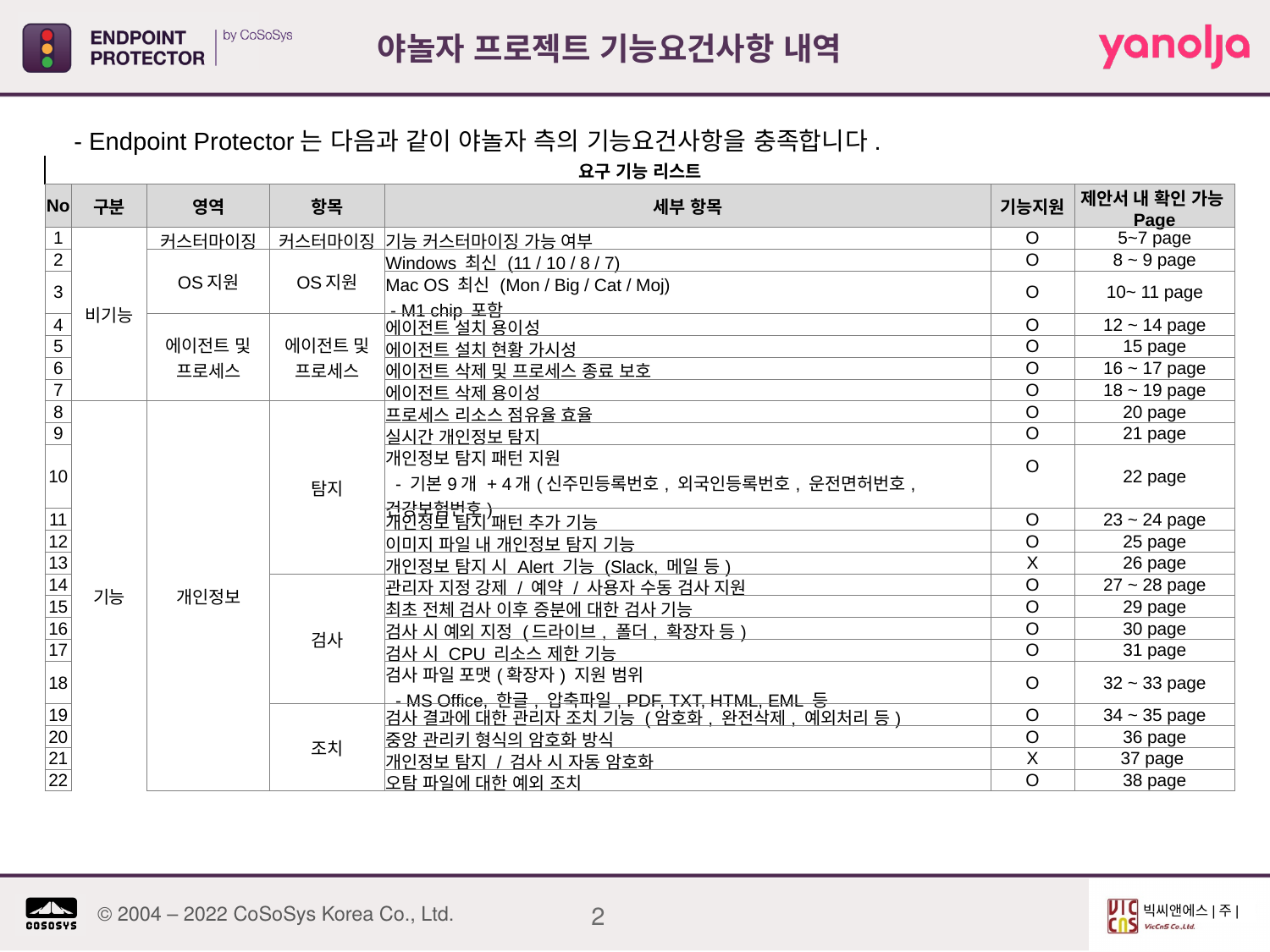

야놀자 프로젝트 기능요건사항 내역
 - Endpoint Protector는 다음과 같이 야놀자 측의 기능요건사항을 충족합니다.
| 요구 기능 리스트 |  |  |  |  |  |  |
| --- | --- | --- | --- | --- | --- | --- |
| No | 구분 | 영역 | 항목 | 세부 항목 | 기능지원 | 제안서 내 확인 가능 Page |
| 1 | 비기능 | 커스터마이징 | 커스터마이징 | 기능 커스터마이징 가능 여부 | O | 5~7 page |
| 2 |  | OS지원 | OS지원 | Windows 최신 (11 / 10 / 8 / 7) | O | 8 ~ 9 page |
| 3 |  |  |  | Mac OS 최신 (Mon / Big / Cat / Moj)  - M1 chip 포함 | O | 10~ 11 page |
| 4 |  | 에이전트 및 프로세스 | 에이전트 및 프로세스 | 에이전트 설치 용이성 | O | 12 ~ 14 page |
| 5 |  |  |  | 에이전트 설치 현황 가시성 | O | 15 page |
| 6 |  |  |  | 에이전트 삭제 및 프로세스 종료 보호 | O | 16 ~ 17 page |
| 7 |  |  |  | 에이전트 삭제 용이성 | O | 18 ~ 19 page |
| 8 | 기능 | 개인정보 | 탐지 | 프로세스 리소스 점유율 효율 | O | 20 page |
| 9 |  |  |  | 실시간 개인정보 탐지 | O | 21 page |
| 10 |  |  |  | 개인정보 탐지 패턴 지원  - 기본9개 + 4개(신주민등록번호, 외국인등록번호, 운전면허번호, 건강보험번호) | O | 22 page |
| 11 |  |  |  | 개인정보 탐지 패턴 추가 기능 | O | 23 ~ 24 page |
| 12 |  |  |  | 이미지 파일 내 개인정보 탐지 기능 | O | 25 page |
| 13 |  |  |  | 개인정보 탐지 시 Alert 기능 (Slack, 메일 등) | X | 26 page |
| 14 |  |  | 검사 | 관리자 지정 강제 / 예약 / 사용자 수동 검사 지원 | O | 27 ~ 28 page |
| 15 |  |  |  | 최초 전체 검사 이후 증분에 대한 검사 기능 | O | 29 page |
| 16 |  |  |  | 검사 시 예외 지정 (드라이브, 폴더, 확장자 등) | O | 30 page |
| 17 |  |  |  | 검사 시 CPU 리소스 제한 기능 | O | 31 page |
| 18 |  |  |  | 검사 파일 포맷(확장자) 지원 범위  - MS Office, 한글, 압축파일, PDF, TXT, HTML, EML 등 | O | 32 ~ 33 page |
| 19 |  |  | 조치 | 검사 결과에 대한 관리자 조치 기능 (암호화, 완전삭제, 예외처리 등) | O | 34 ~ 35 page |
| 20 |  |  |  | 중앙 관리키 형식의 암호화 방식 | O | 36 page |
| 21 |  |  |  | 개인정보 탐지 / 검사 시 자동 암호화 | X | 37 page |
| 22 |  |  |  | 오탐 파일에 대한 예외 조치 | O | 38 page |
2